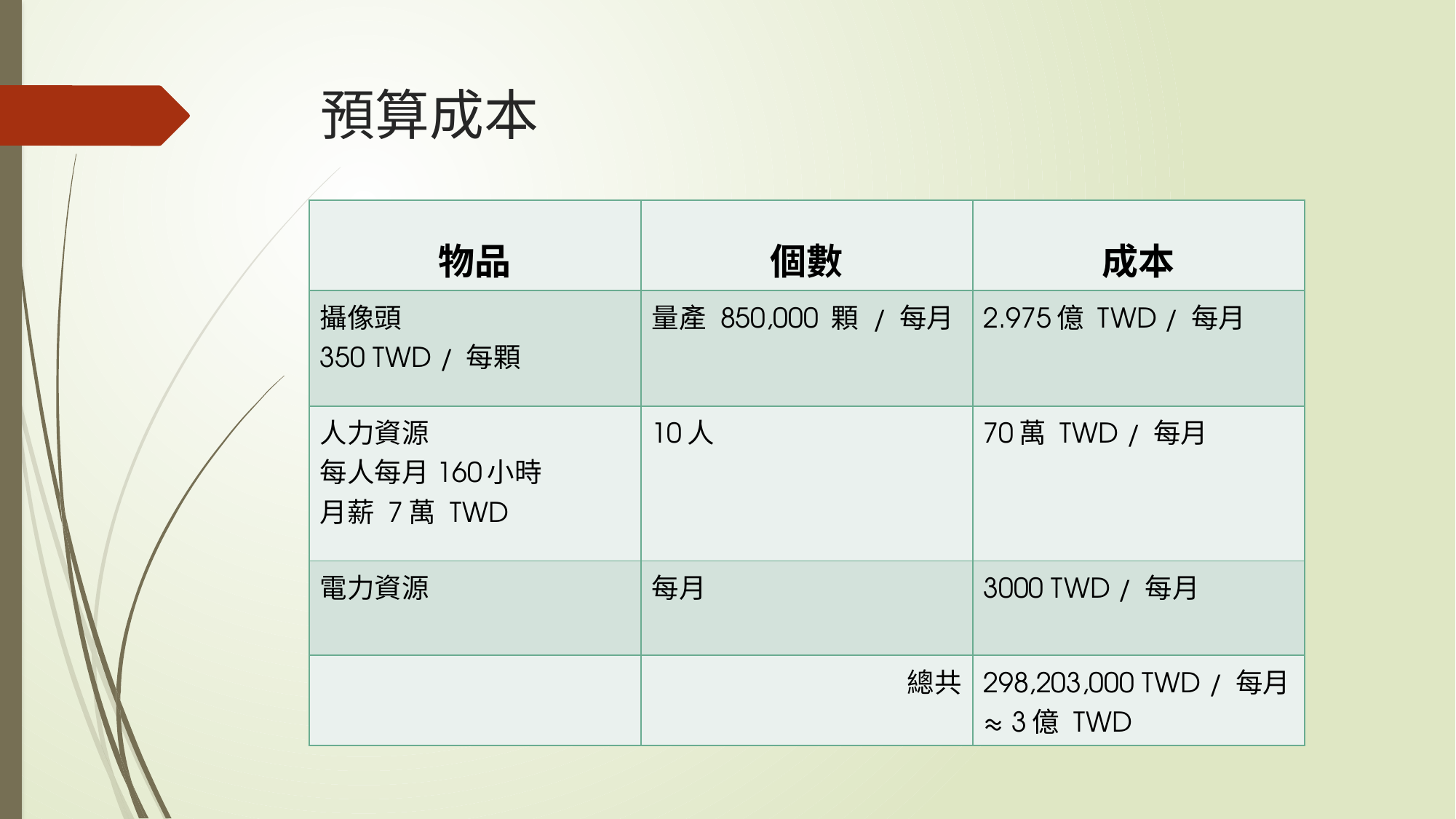

# 預算成本
| 物品 | 個數 | 成本 |
| --- | --- | --- |
| 攝像頭 350 TWD / 每顆 | 量產 850,000 顆 / 每月 | 2.975億 TWD / 每月 |
| 人力資源 每人每月160小時 月薪 7萬 TWD | 10人 | 70萬 TWD / 每月 |
| 電力資源 | 每月 | 3000 TWD / 每月 |
|  | 總共 | 298,203,000 TWD / 每月 ≈ 3億 TWD |